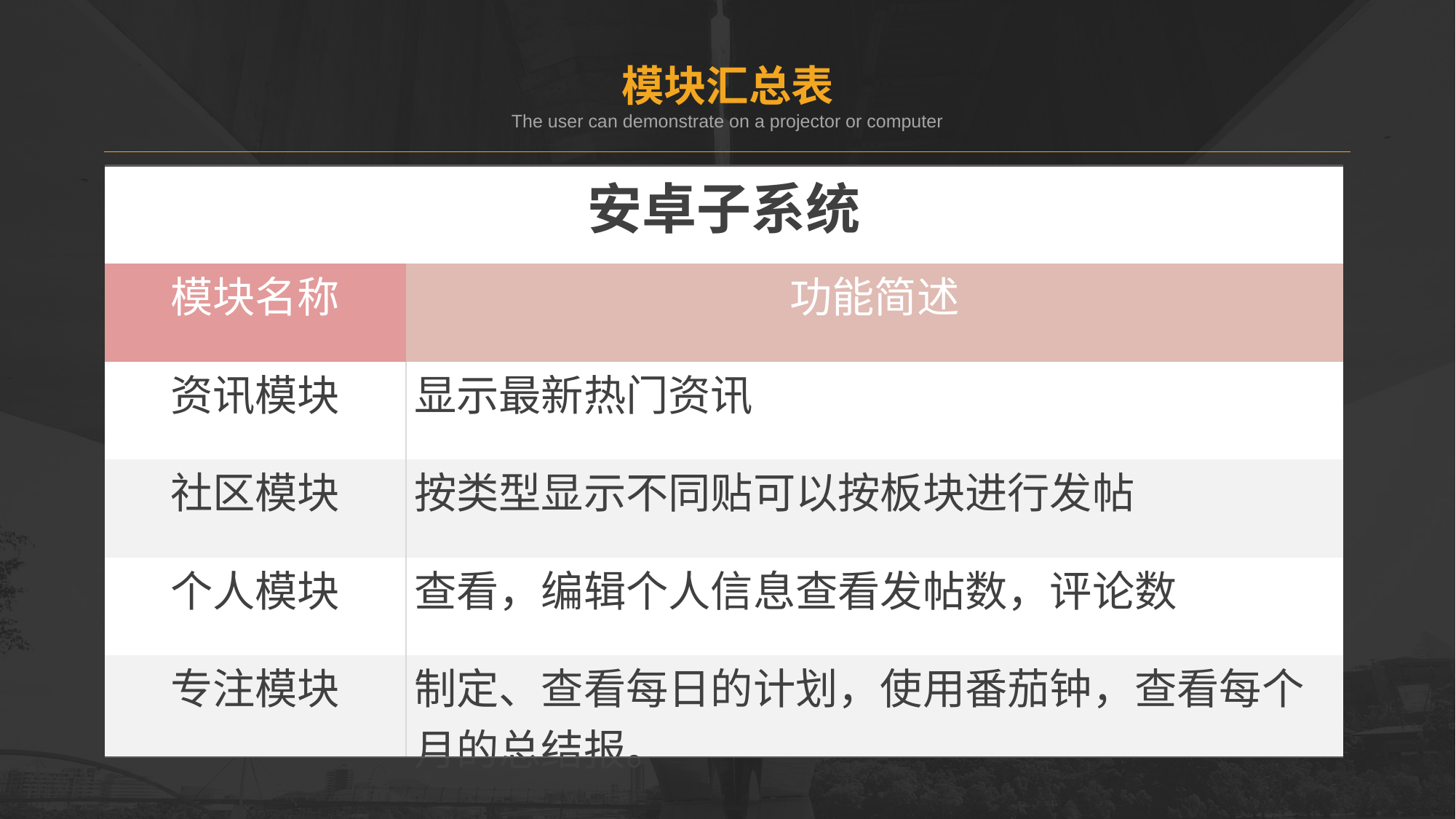

模块汇总表
The user can demonstrate on a projector or computer
| 安卓子系统 |  |
| --- | --- |
| 模块名称 | 功能简述 |
| 资讯模块 | 显示最新热门资讯 |
| 社区模块 | 按类型显示不同贴可以按板块进行发帖 |
| 个人模块 | 查看，编辑个人信息查看发帖数，评论数 |
| 专注模块 | 制定、查看每日的计划，使用番茄钟，查看每个月的总结报。 |